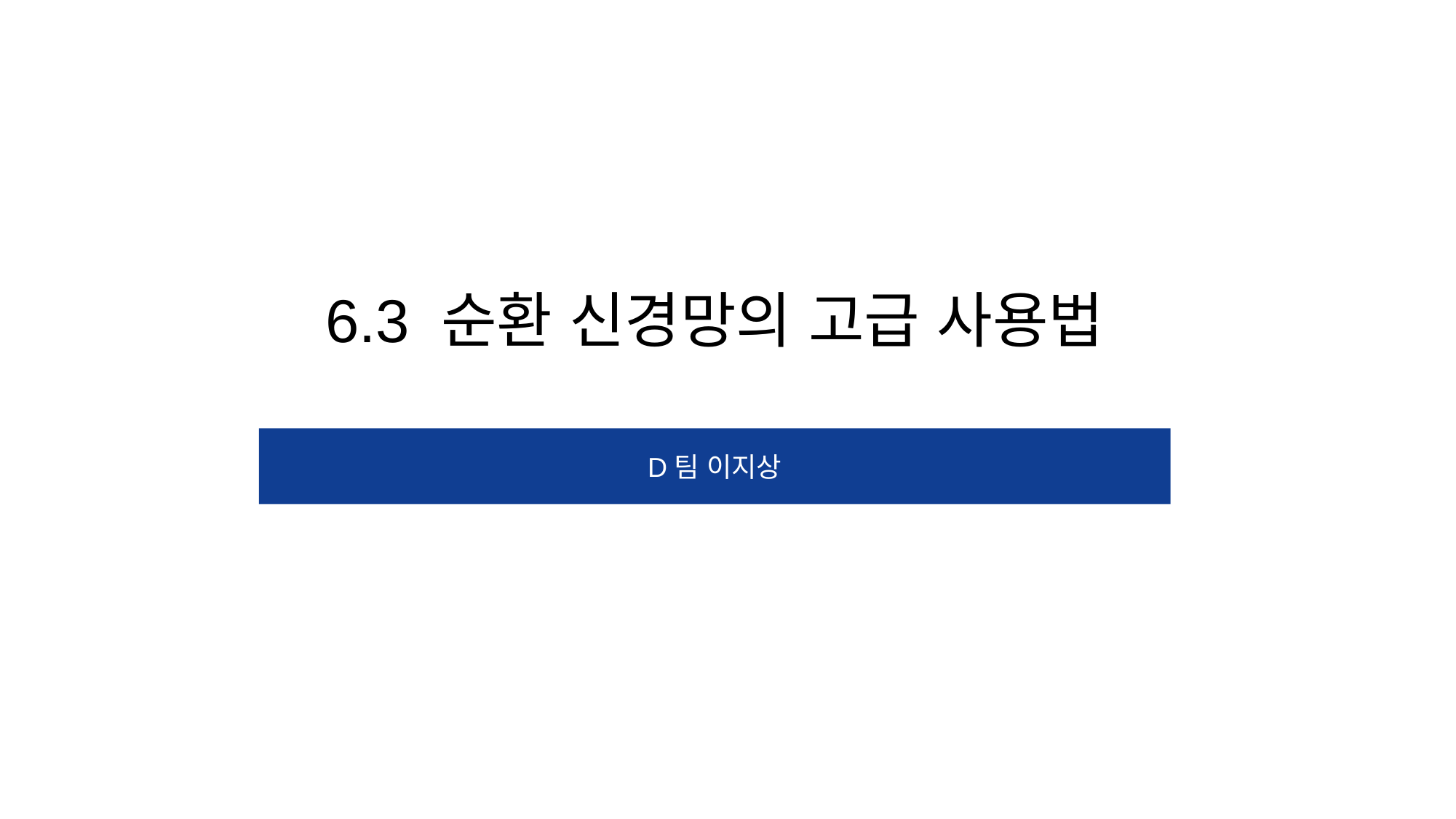

6.3 순환 신경망의 고급 사용법
D팀 이지상